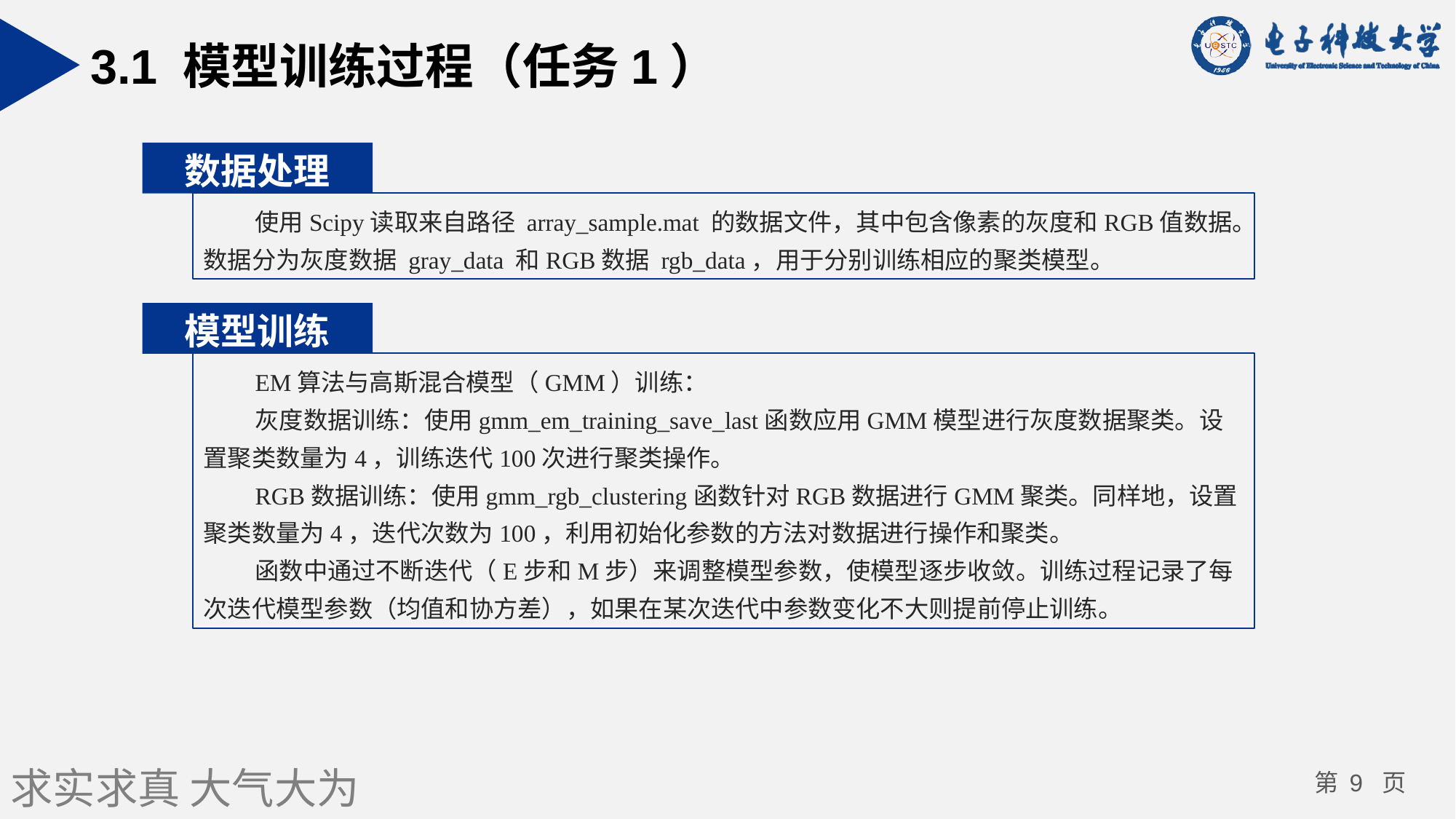

3.1 模型训练过程（任务1）
数据处理
使用Scipy读取来自路径 array_sample.mat 的数据文件，其中包含像素的灰度和RGB值数据。数据分为灰度数据 gray_data 和RGB数据 rgb_data，用于分别训练相应的聚类模型。
模型训练
EM算法与高斯混合模型（GMM）训练：
灰度数据训练：使用gmm_em_training_save_last函数应用GMM模型进行灰度数据聚类。设置聚类数量为4，训练迭代100次进行聚类操作。
RGB数据训练：使用gmm_rgb_clustering函数针对RGB数据进行GMM聚类。同样地，设置聚类数量为4，迭代次数为100，利用初始化参数的方法对数据进行操作和聚类。
函数中通过不断迭代（E步和M步）来调整模型参数，使模型逐步收敛。训练过程记录了每次迭代模型参数（均值和协方差），如果在某次迭代中参数变化不大则提前停止训练。